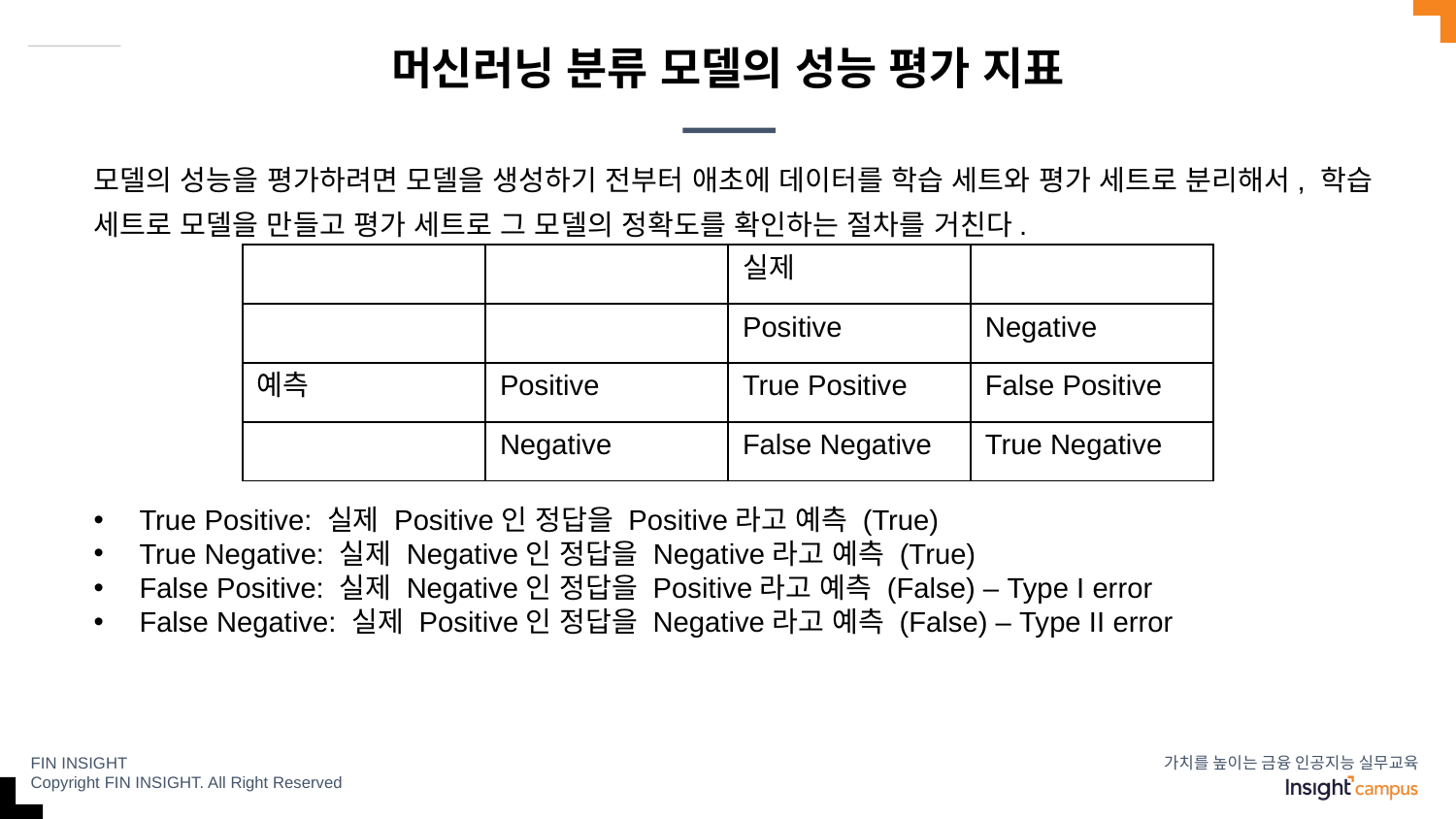

# 머신러닝 분류 모델의 성능 평가 지표
모델의 성능을 평가하려면 모델을 생성하기 전부터 애초에 데이터를 학습 세트와 평가 세트로 분리해서, 학습 세트로 모델을 만들고 평가 세트로 그 모델의 정확도를 확인하는 절차를 거친다.
|  |  | 실제 |  |
| --- | --- | --- | --- |
|  |  | Positive | Negative |
| 예측 | Positive | True Positive | False Positive |
|  | Negative | False Negative | True Negative |
True Positive: 실제 Positive인 정답을 Positive라고 예측 (True)
True Negative: 실제 Negative인 정답을 Negative라고 예측 (True)
False Positive: 실제 Negative인 정답을 Positive라고 예측 (False) – Type I error
False Negative: 실제 Positive인 정답을 Negative라고 예측 (False) – Type II error